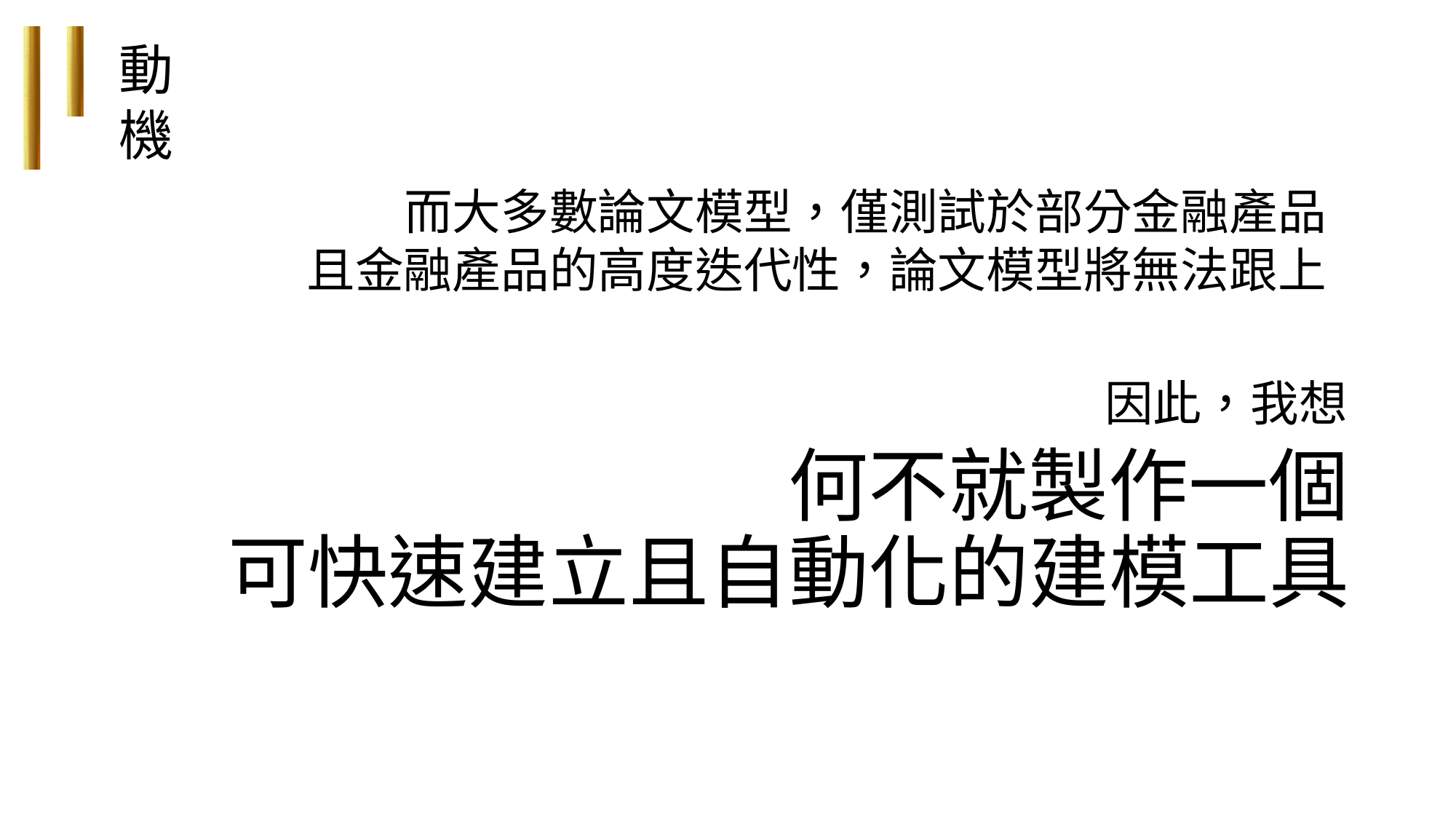

動機

而大多數論文模型，僅測試於部分金融產品
且金融產品的高度迭代性，論文模型將無法跟上
因此，我想
# 何不就製作一個 可快速建立且自動化的建模工具